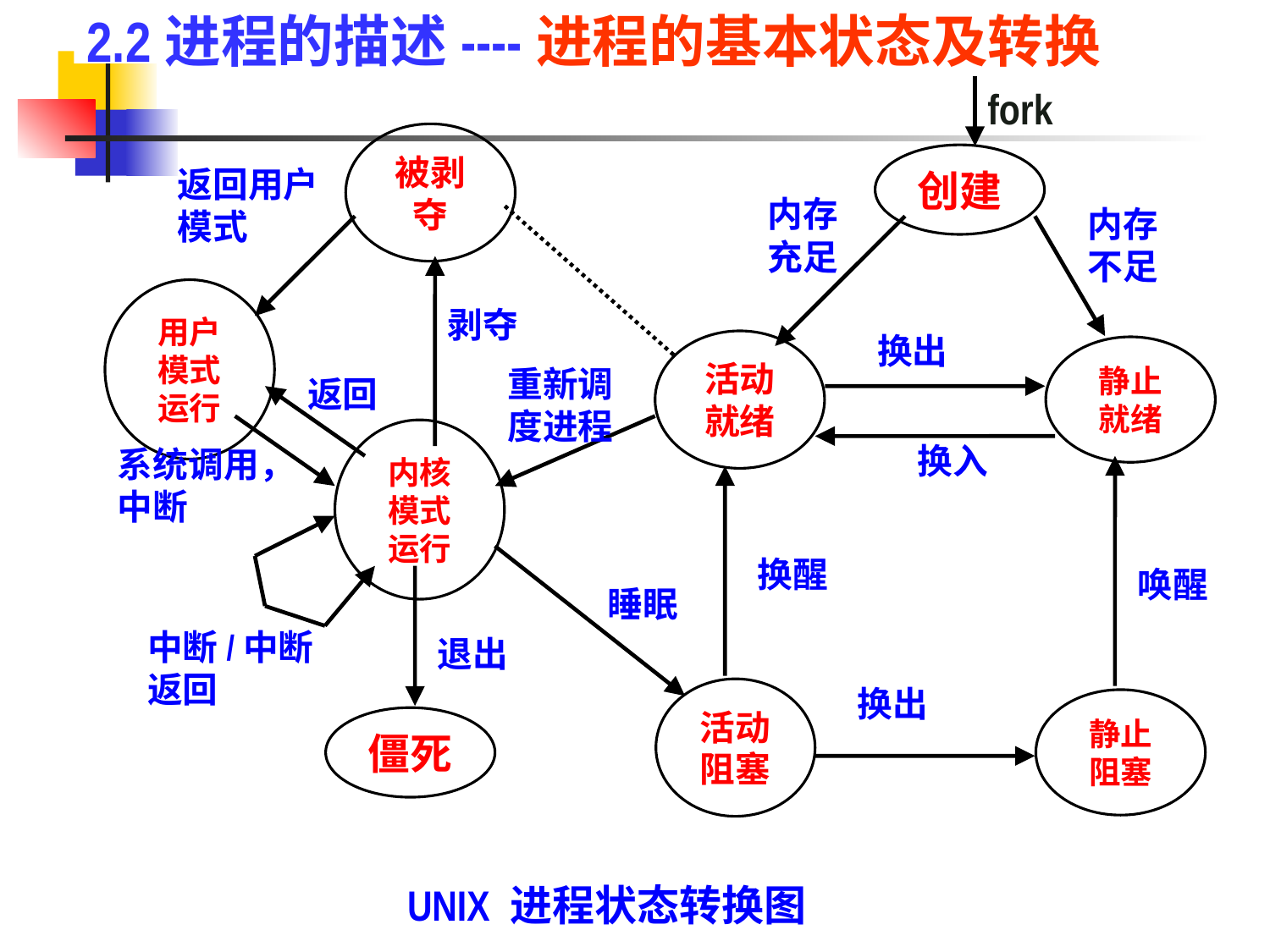

2.2进程的描述----进程的基本状态及转换

fork
被剥夺
创建
返回用户模式
内存充足
内存不足

剥夺
用户模式运行
换出
活动就绪
静止就绪
重新调度进程
返回

换入
系统调用，中断

内核模式运行

换醒

唤醒

睡眠

中断/中断返回
退出
换出
活动阻塞
静止阻塞
僵死

UNIX 进程状态转换图